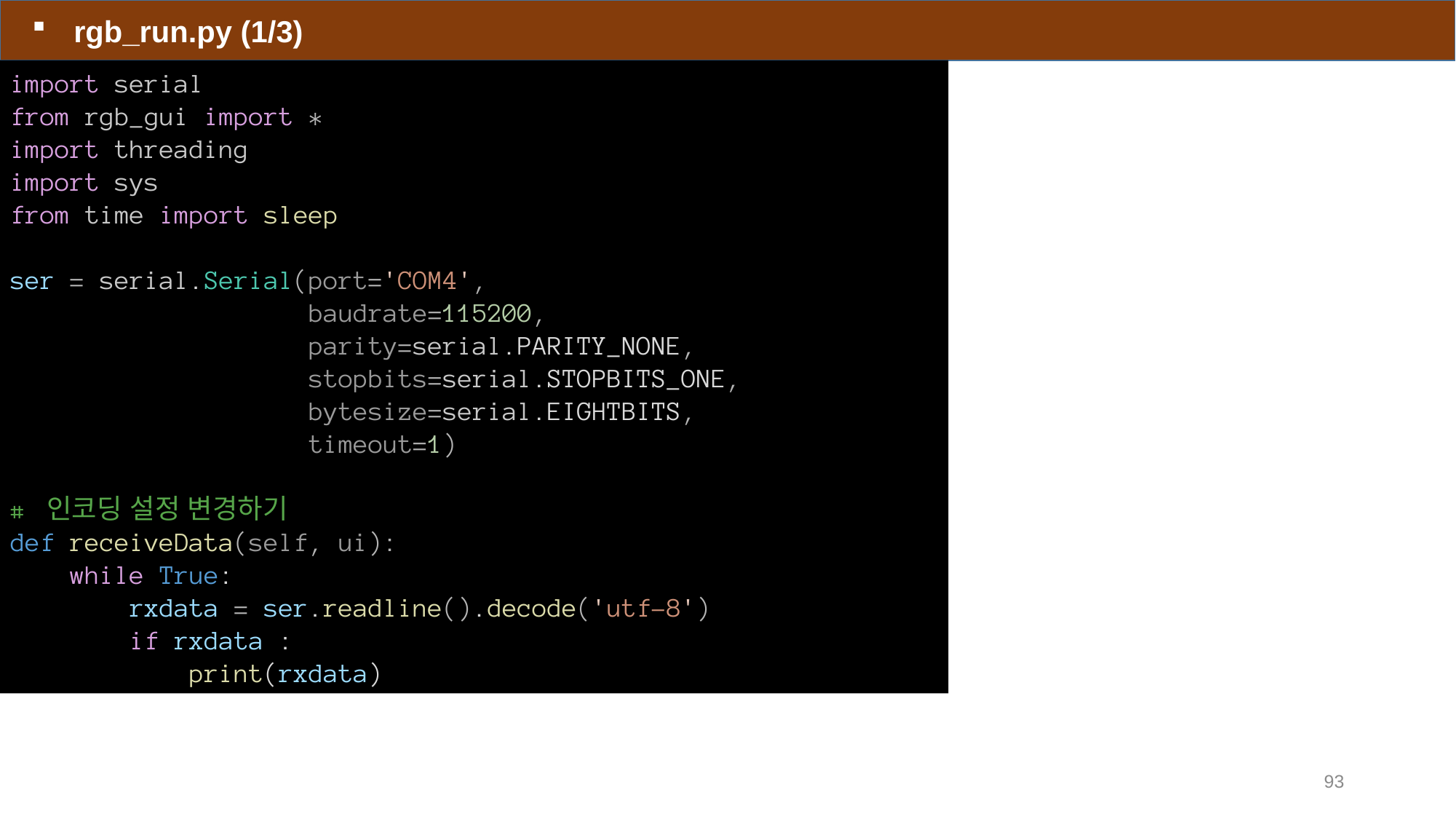

rgb_run.py (1/3)
import serial
from rgb_gui import *
import threading
import sys
from time import sleep
ser = serial.Serial(port='COM4',
                    baudrate=115200,
                    parity=serial.PARITY_NONE,
                    stopbits=serial.STOPBITS_ONE,
                    bytesize=serial.EIGHTBITS,
                    timeout=1)
# 인코딩 설정 변경하기
def receiveData(self, ui):
    while True:
        rxdata = ser.readline().decode('utf-8')
        if rxdata :
            print(rxdata)
93